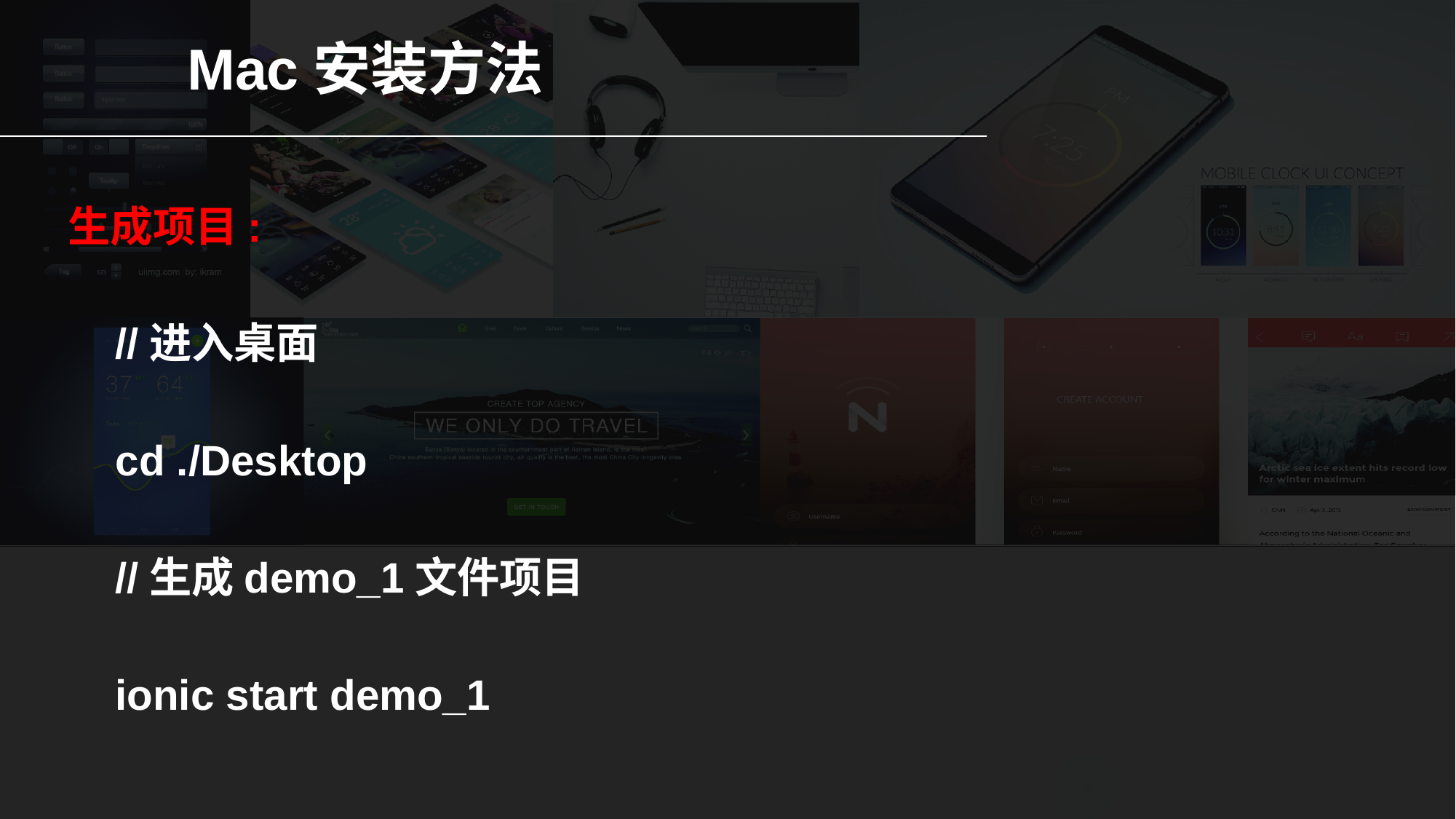

Mac安装方法
生成项目:
    //进入桌面
    cd ./Desktop
    //生成demo_1文件项目
    ionic start demo_1